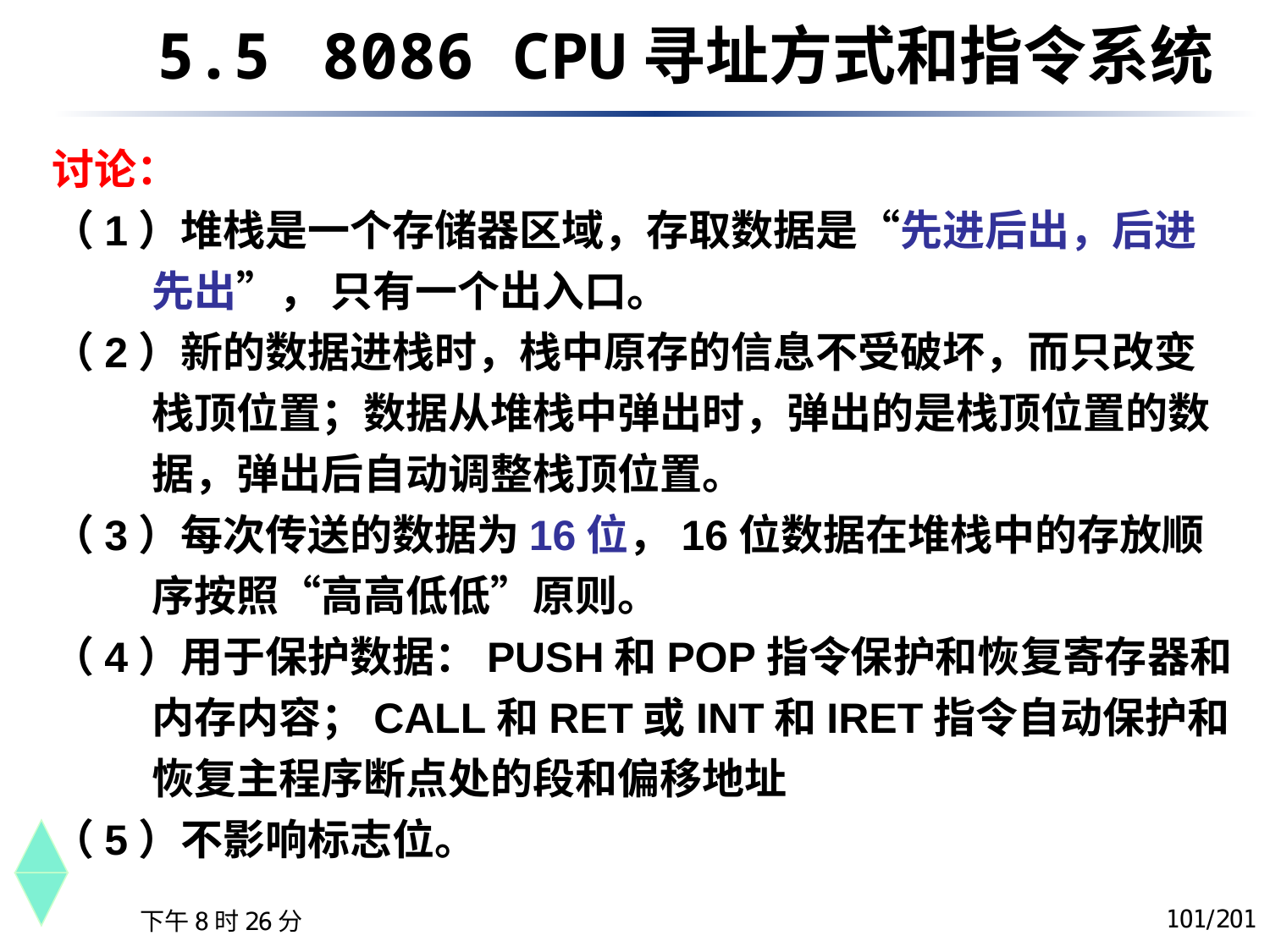

5.5	 8086 CPU寻址方式和指令系统
讨论：
（1）堆栈是一个存储器区域，存取数据是“先进后出，后进先出”， 只有一个出入口。
（2）新的数据进栈时，栈中原存的信息不受破坏，而只改变栈顶位置；数据从堆栈中弹出时，弹出的是栈顶位置的数据，弹出后自动调整栈顶位置。
（3）每次传送的数据为16位，16位数据在堆栈中的存放顺序按照“高高低低”原则。
（4）用于保护数据：PUSH和POP指令保护和恢复寄存器和内存内容；CALL和RET或INT和IRET指令自动保护和恢复主程序断点处的段和偏移地址
（5）不影响标志位。
101/201
下午8时26分